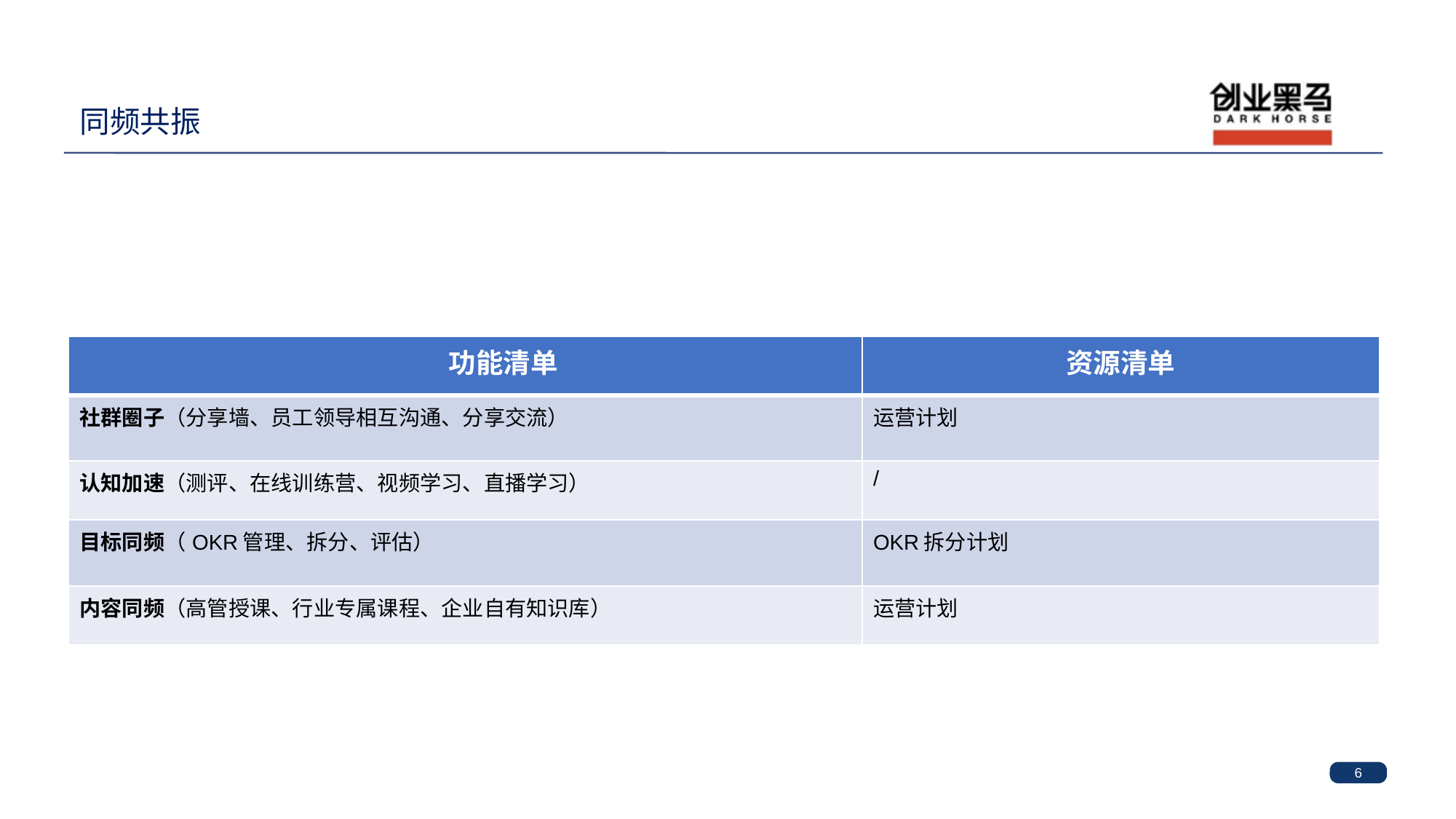

# 同频共振
| 功能清单 | 资源清单 |
| --- | --- |
| 社群圈子（分享墙、员工领导相互沟通、分享交流） | 运营计划 |
| 认知加速（测评、在线训练营、视频学习、直播学习） | / |
| 目标同频（OKR管理、拆分、评估） | OKR拆分计划 |
| 内容同频（高管授课、行业专属课程、企业自有知识库） | 运营计划 |